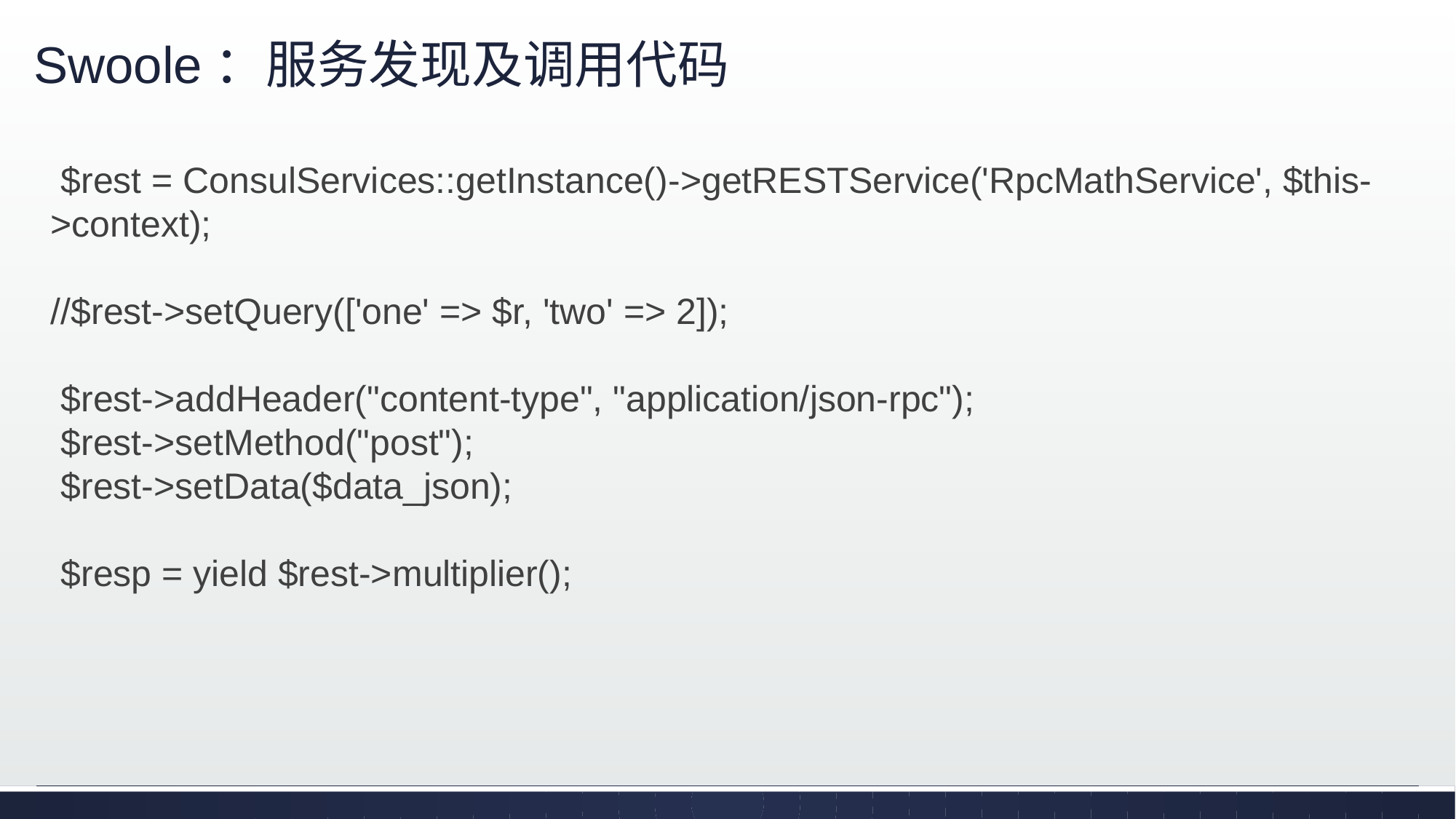

# Swoole：服务发现及调用代码
 $rest = ConsulServices::getInstance()->getRESTService('RpcMathService', $this->context);

//$rest->setQuery(['one' => $r, 'two' => 2]);

 $rest->addHeader("content-type", "application/json-rpc");
 $rest->setMethod("post");
 $rest->setData($data_json);

 $resp = yield $rest->multiplier();